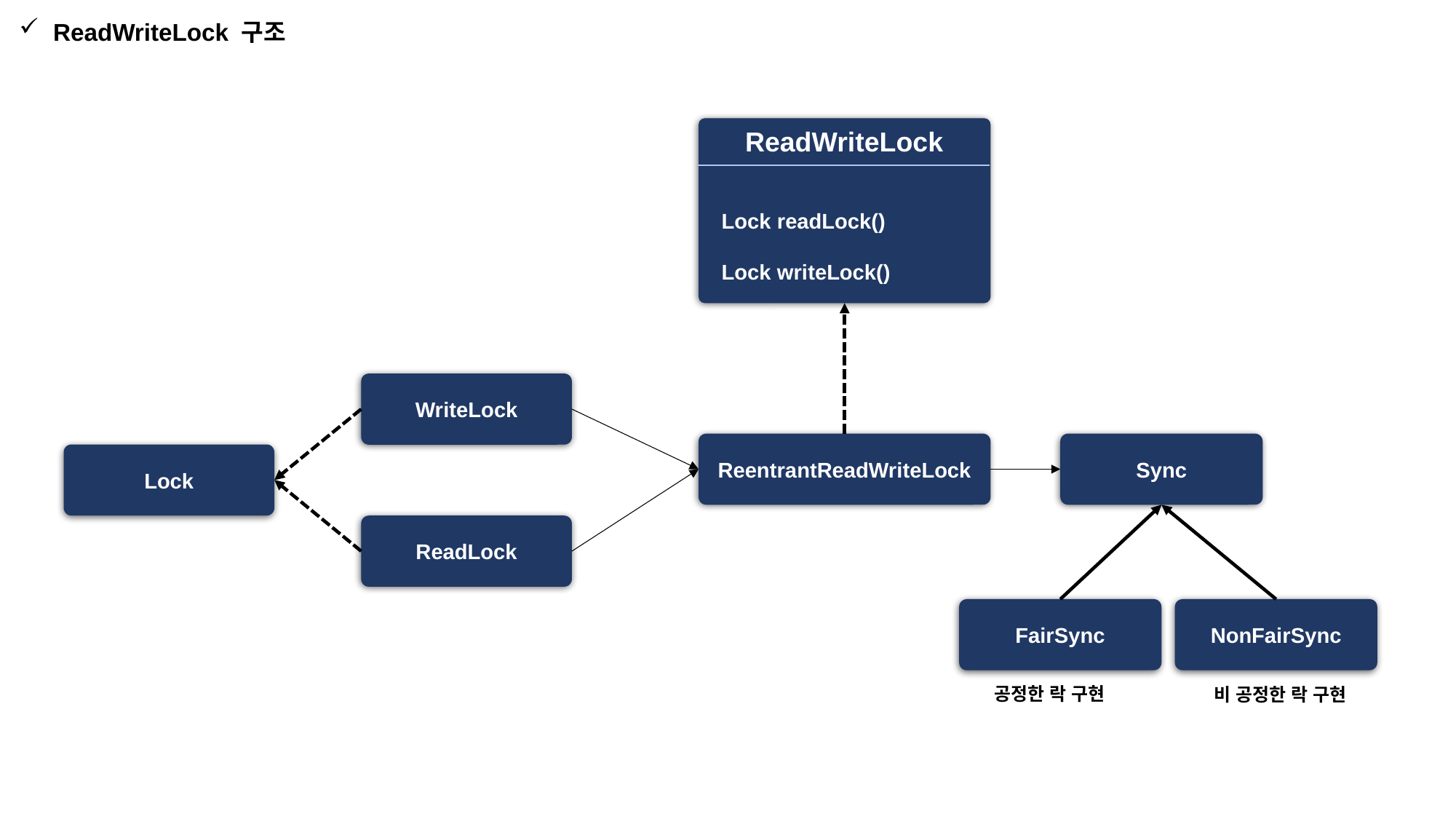

ReadWriteLock 구조

ReadWriteLock
Lock readLock()
Lock writeLock()
WriteLock
ReentrantReadWriteLock
Sync
Lock
ReadLock
NonFairSync
FairSync
공정한 락 구현
비 공정한 락 구현